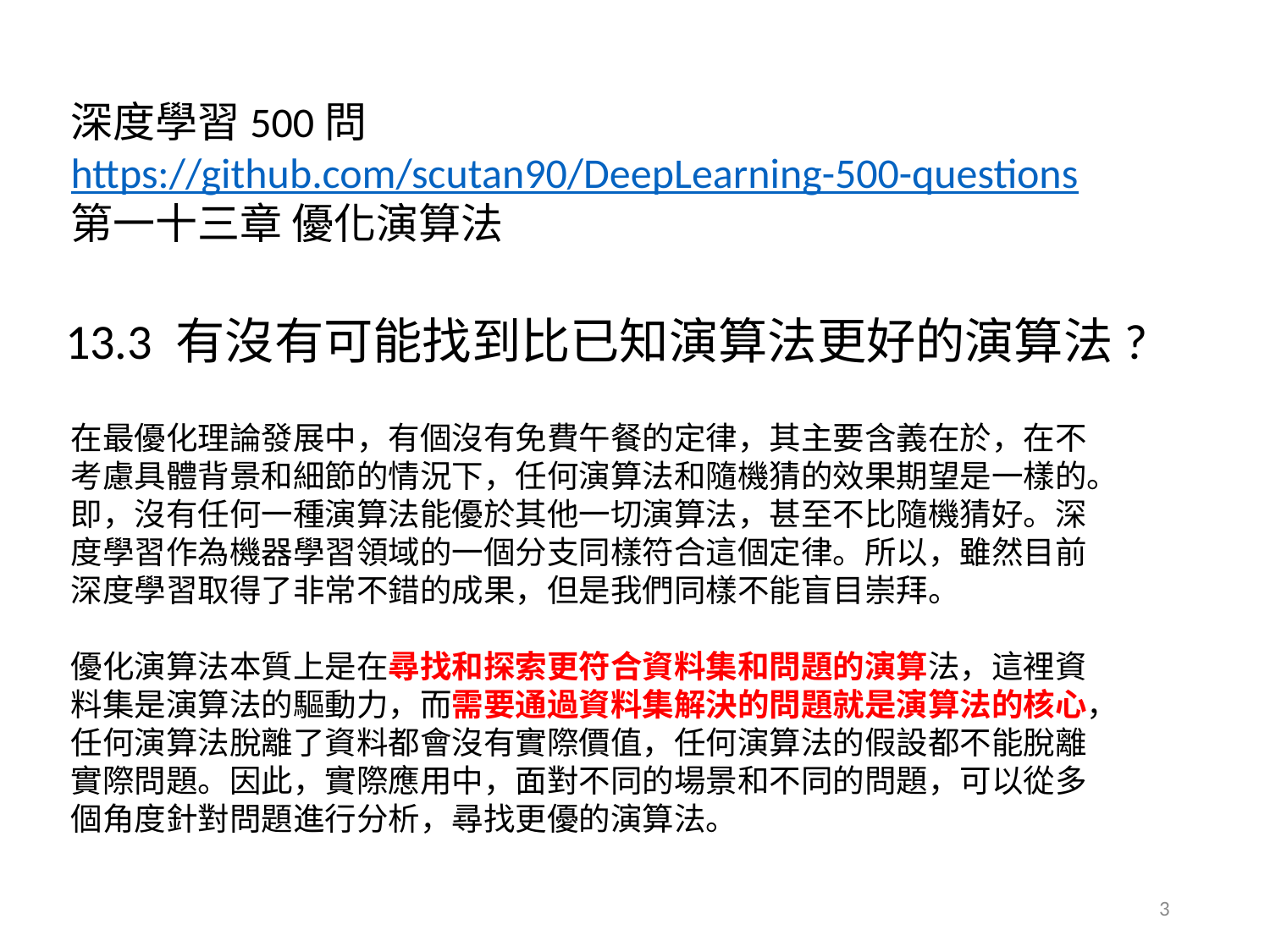

深度學習500問
https://github.com/scutan90/DeepLearning-500-questions
第一十三章 優化演算法
13.3 有沒有可能找到比已知演算法更好的演算法?
在最優化理論發展中，有個沒有免費午餐的定律，其主要含義在於，在不考慮具體背景和細節的情況下，任何演算法和隨機猜的效果期望是一樣的。即，沒有任何一種演算法能優於其他一切演算法，甚至不比隨機猜好。深度學習作為機器學習領域的一個分支同樣符合這個定律。所以，雖然目前深度學習取得了非常不錯的成果，但是我們同樣不能盲目崇拜。

優化演算法本質上是在尋找和探索更符合資料集和問題的演算法，這裡資料集是演算法的驅動力，而需要通過資料集解決的問題就是演算法的核心，任何演算法脫離了資料都會沒有實際價值，任何演算法的假設都不能脫離實際問題。因此，實際應用中，面對不同的場景和不同的問題，可以從多個角度針對問題進行分析，尋找更優的演算法。
3